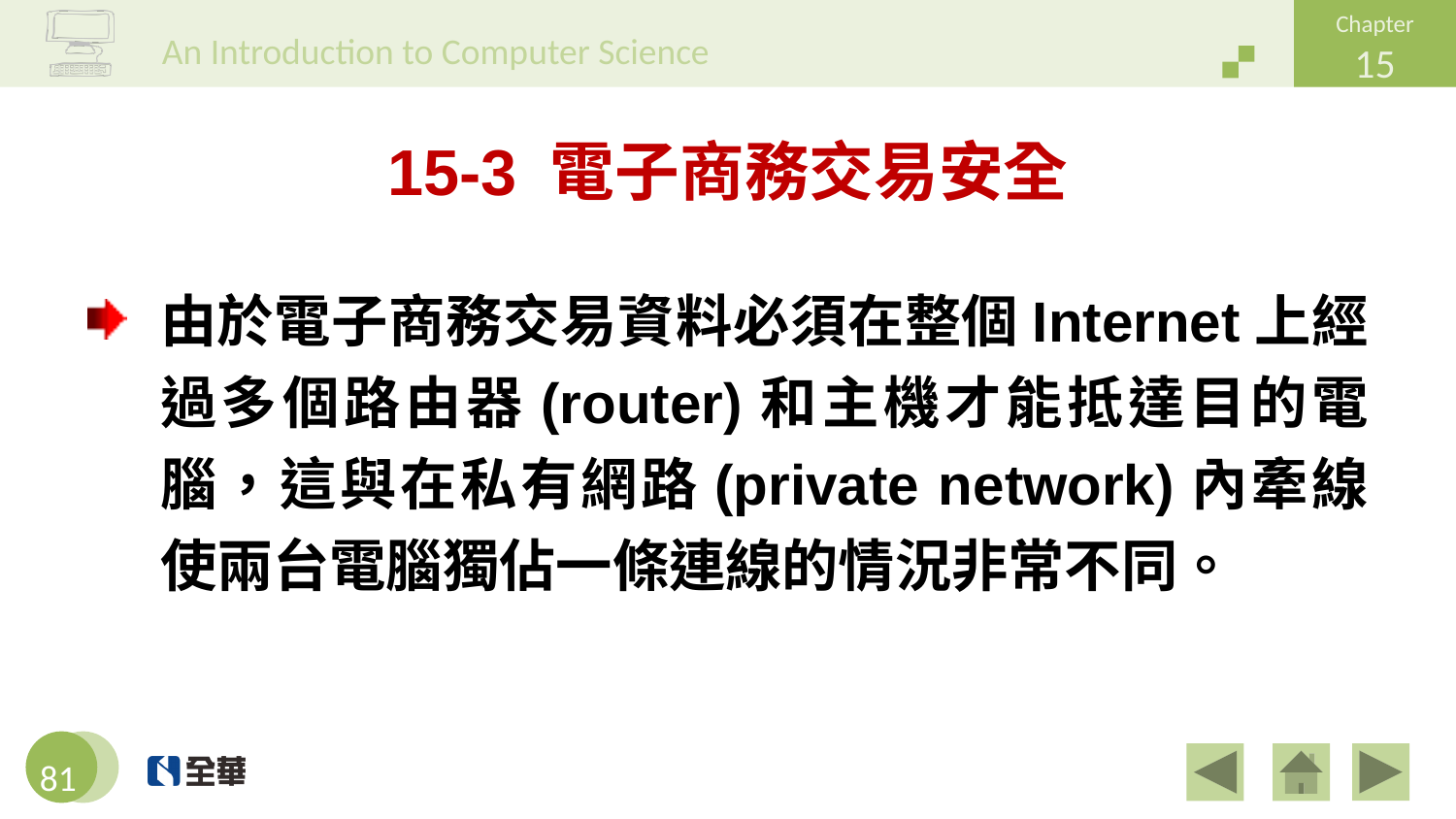

# 15-3 電子商務交易安全
由於電子商務交易資料必須在整個Internet上經過多個路由器(router)和主機才能抵達目的電腦，這與在私有網路(private network)內牽線使兩台電腦獨佔一條連線的情況非常不同。